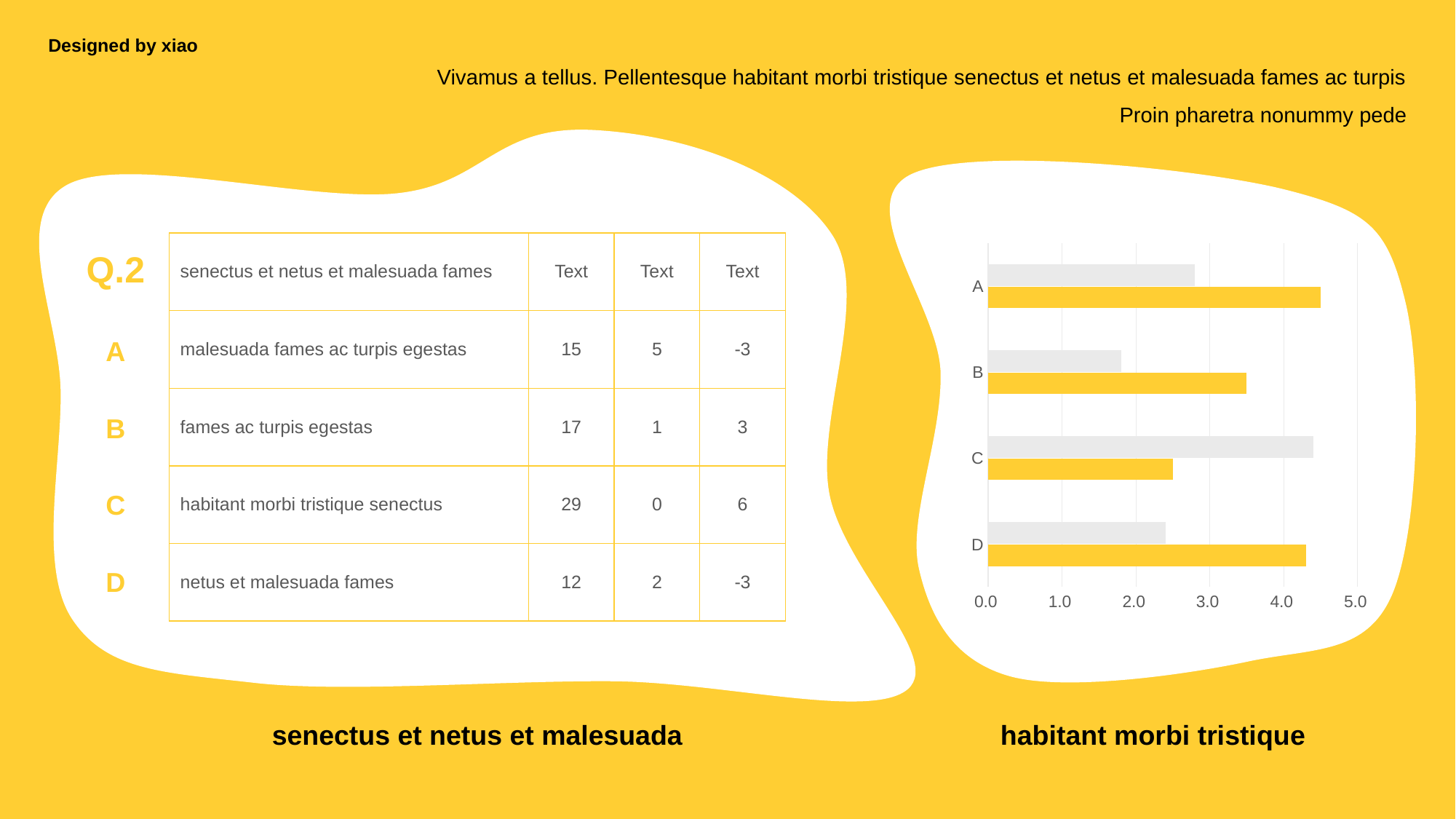

Designed by xiao
Vivamus a tellus. Pellentesque habitant morbi tristique senectus et netus et malesuada fames ac turpis Proin pharetra nonummy pede

| senectus et netus et malesuada fames | Text | Text | Text |
| --- | --- | --- | --- |
| malesuada fames ac turpis egestas | 15 | 5 | -3 |
| fames ac turpis egestas | 17 | 1 | 3 |
| habitant morbi tristique senectus | 29 | 0 | 6 |
| netus et malesuada fames | 12 | 2 | -3 |

### Chart

| Category | 系列 1 | 系列 2 |
|---|---|---|
| D | 4.3 | 2.4 |
| C | 2.5 | 4.4 |
| B | 3.5 | 1.8 |
| A | 4.5 | 2.8 |
Q.2
A
B
C
D
senectus et netus et malesuada
habitant morbi tristique